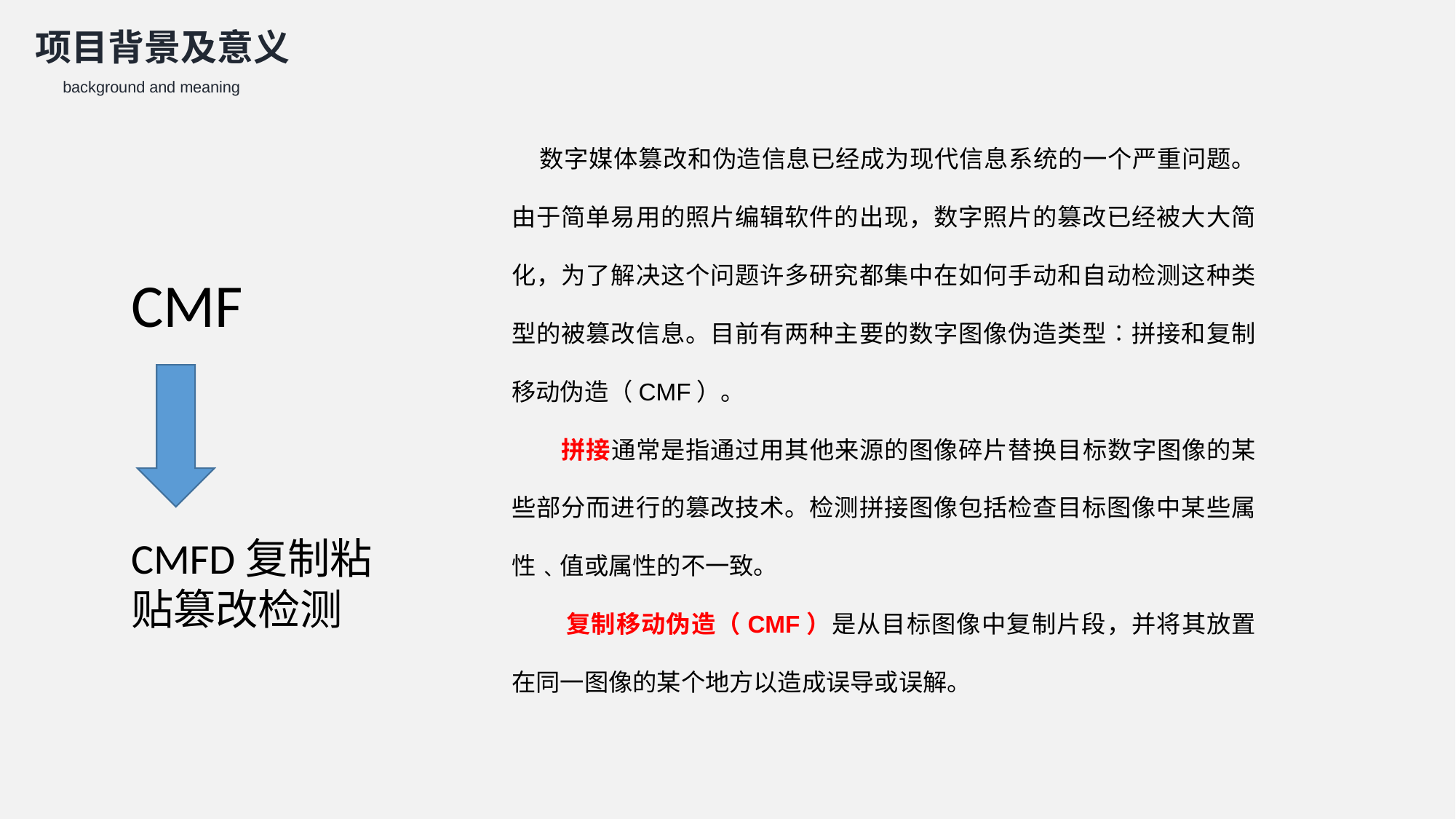

项目背景及意义
background and meaning
   数字媒体篡改和伪造信息已经成为现代信息系统的一个严重问题。由于简单易用的照片编辑软件的出现，数字照片的篡改已经被大大简化，为了解决这个问题许多研究都集中在如何手动和自动检测这种类型的被篡改信息。目前有两种主要的数字图像伪造类型︰拼接和复制移动伪造（CMF）。
       拼接通常是指通过用其他来源的图像碎片替换目标数字图像的某些部分而进行的篡改技术。检测拼接图像包括检查目标图像中某些属性﹑值或属性的不一致。
复制移动伪造（CMF）是从目标图像中复制片段，并将其放置在同一图像的某个地方以造成误导或误解。
CMF

CMFD复制粘贴篡改检测